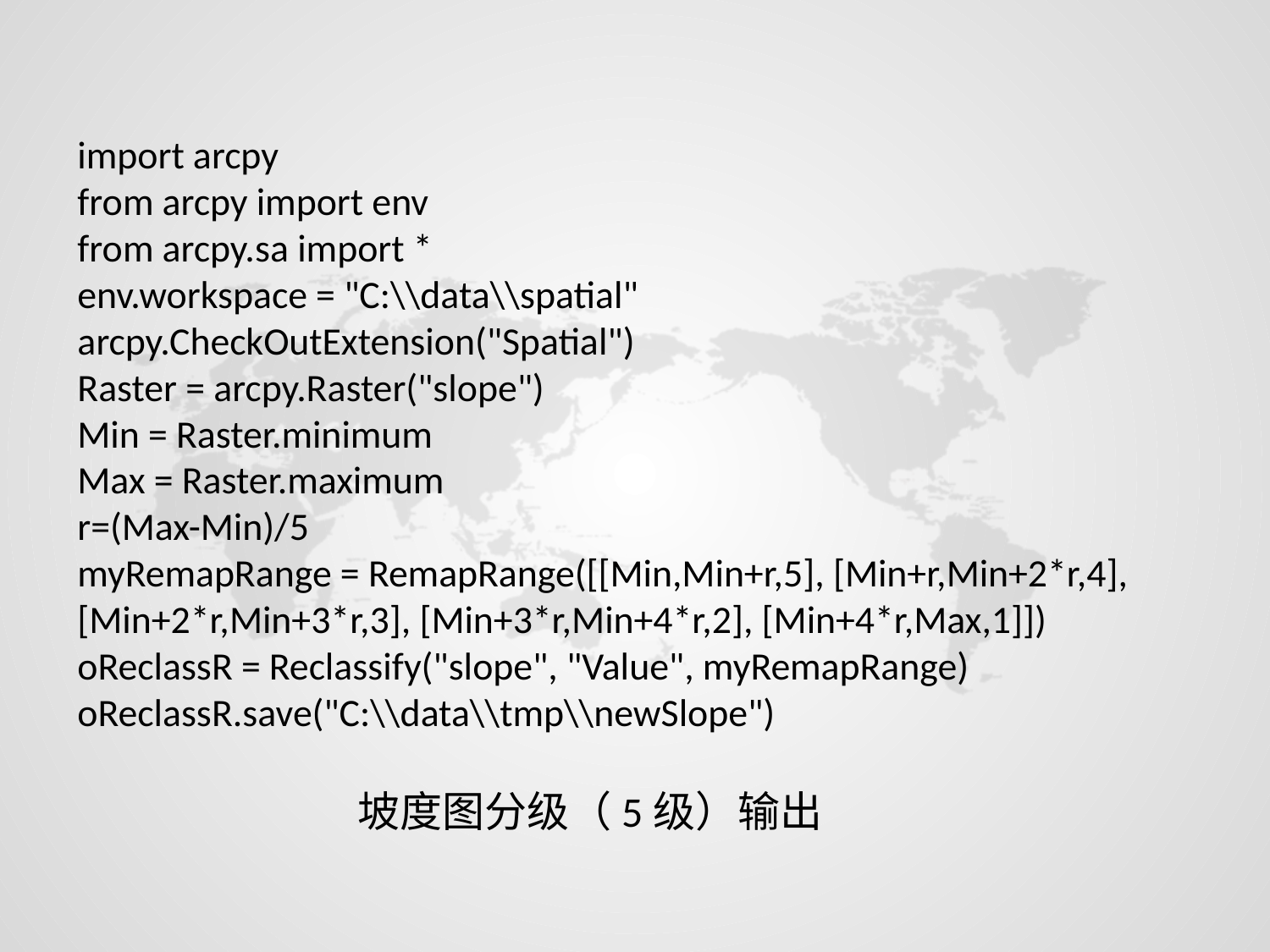

import arcpy
from arcpy import env
from arcpy.sa import *
env.workspace = "C:\\data\\spatial"
arcpy.CheckOutExtension("Spatial")
Raster = arcpy.Raster("slope")
Min = Raster.minimum
Max = Raster.maximum
r=(Max-Min)/5
myRemapRange = RemapRange([[Min,Min+r,5], [Min+r,Min+2*r,4], [Min+2*r,Min+3*r,3], [Min+3*r,Min+4*r,2], [Min+4*r,Max,1]])
oReclassR = Reclassify("slope", "Value", myRemapRange)
oReclassR.save("C:\\data\\tmp\\newSlope")
坡度图分级（5级）输出